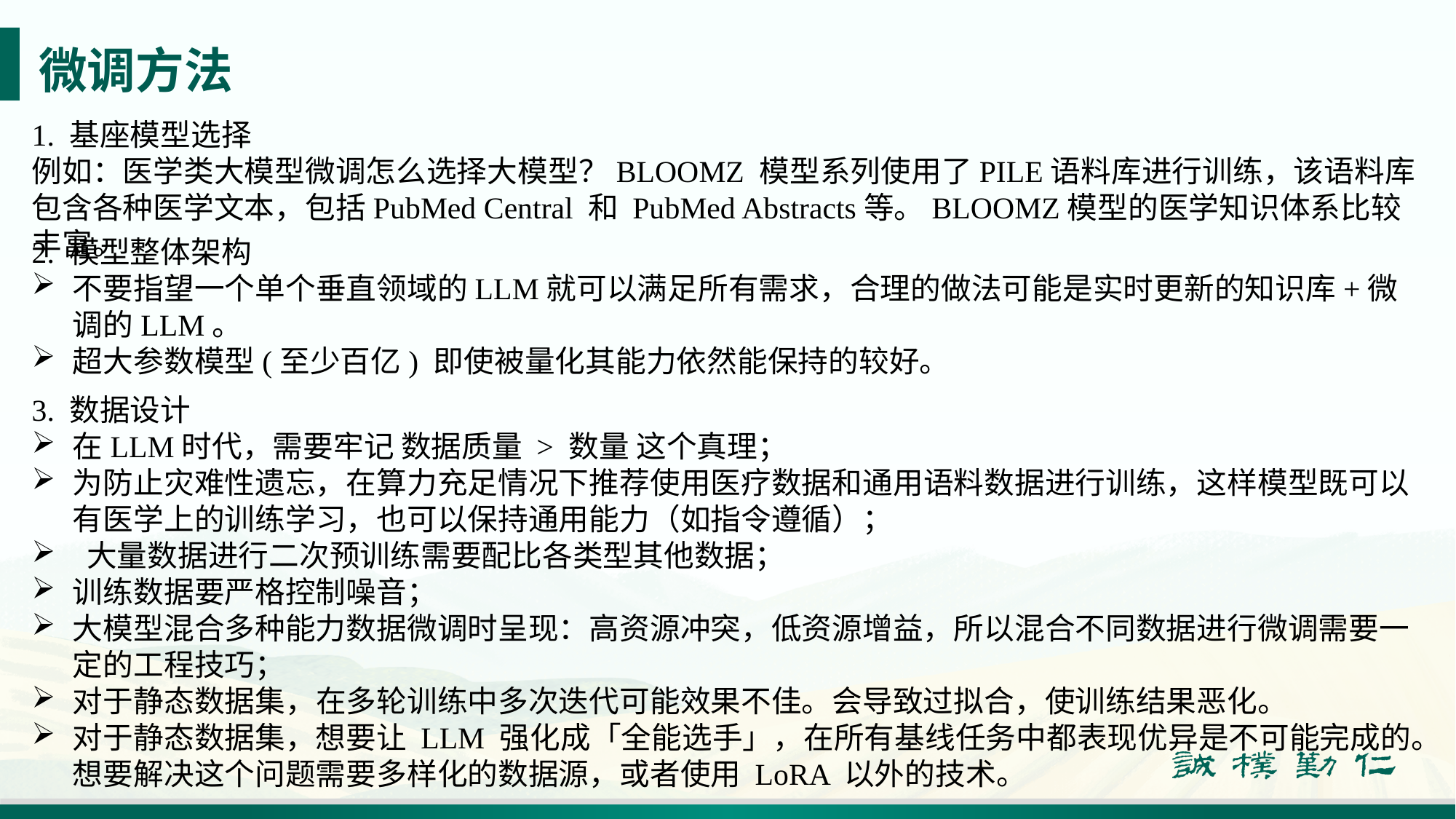

# 微调方法
1. 基座模型选择
例如：医学类大模型微调怎么选择大模型？BLOOMZ 模型系列使用了PILE语料库进行训练，该语料库包含各种医学文本，包括PubMed Central 和 PubMed Abstracts等。BLOOMZ模型的医学知识体系比较丰富。
2. 模型整体架构
不要指望一个单个垂直领域的LLM就可以满足所有需求，合理的做法可能是实时更新的知识库+微调的LLM。
超大参数模型(至少百亿) 即使被量化其能力依然能保持的较好。

3. 数据设计
在LLM时代，需要牢记 数据质量 > 数量 这个真理；
为防止灾难性遗忘，在算力充足情况下推荐使用医疗数据和通用语料数据进行训练，这样模型既可以有医学上的训练学习，也可以保持通用能力（如指令遵循）；
 大量数据进行二次预训练需要配比各类型其他数据；
训练数据要严格控制噪音；
大模型混合多种能力数据微调时呈现：高资源冲突，低资源增益，所以混合不同数据进行微调需要一定的工程技巧；
对于静态数据集，在多轮训练中多次迭代可能效果不佳。会导致过拟合，使训练结果恶化。
对于静态数据集，想要让 LLM 强化成「全能选手」，在所有基线任务中都表现优异是不可能完成的。想要解决这个问题需要多样化的数据源，或者使用 LoRA 以外的技术。